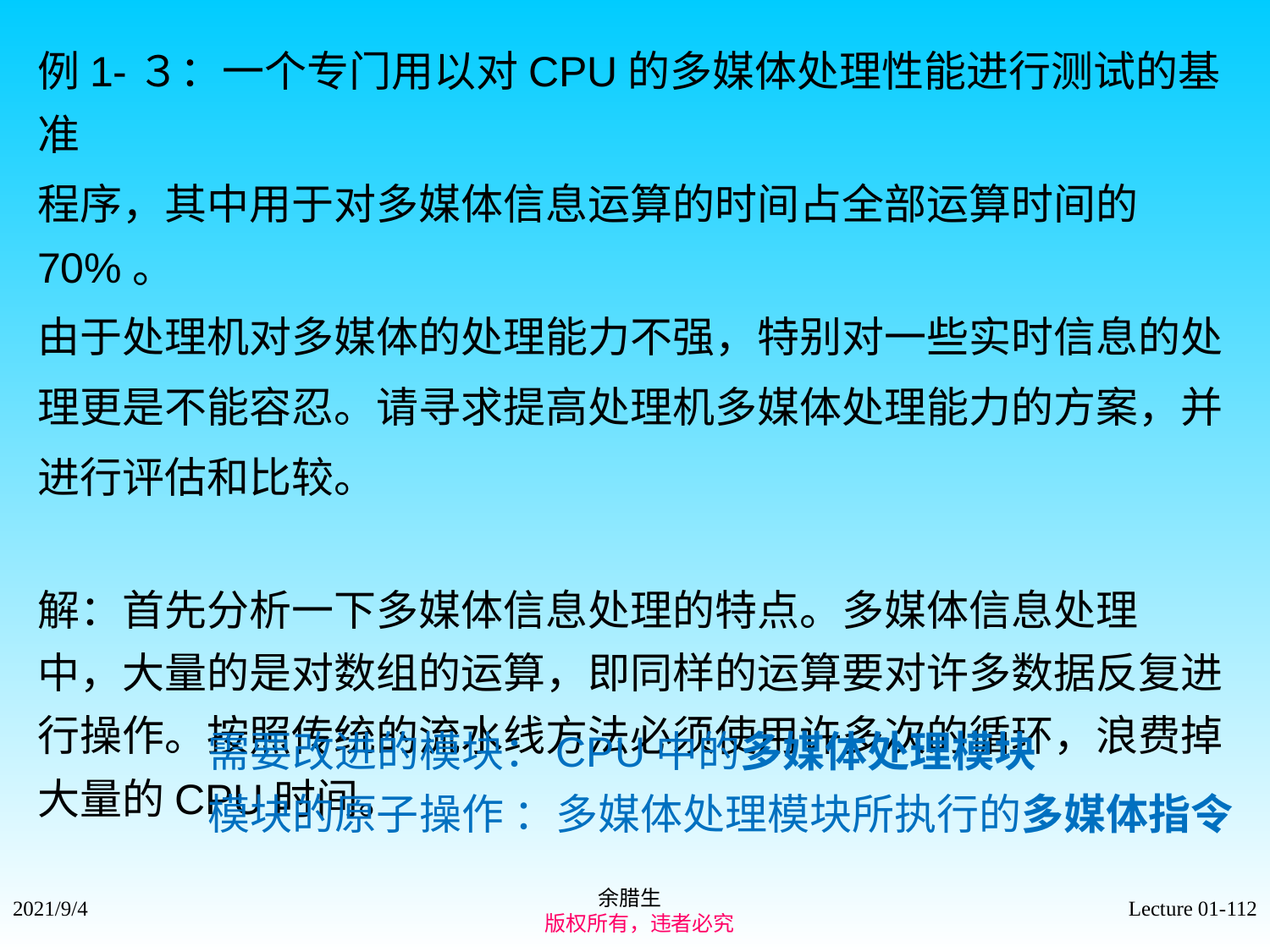

例1-３：一个专门用以对CPU的多媒体处理性能进行测试的基准
程序，其中用于对多媒体信息运算的时间占全部运算时间的70%。
由于处理机对多媒体的处理能力不强，特别对一些实时信息的处
理更是不能容忍。请寻求提高处理机多媒体处理能力的方案，并
进行评估和比较。

解：首先分析一下多媒体信息处理的特点。多媒体信息处理
中，大量的是对数组的运算，即同样的运算要对许多数据反复进
行操作。按照传统的流水线方法必须使用许多次的循环，浪费掉
大量的CPU时间。

需要改进的模块：CPU中的多媒体处理模块
模块的原子操作 ：多媒体处理模块所执行的多媒体指令
余腊生
 版权所有，违者必究
2021/9/4
Lecture 01-112